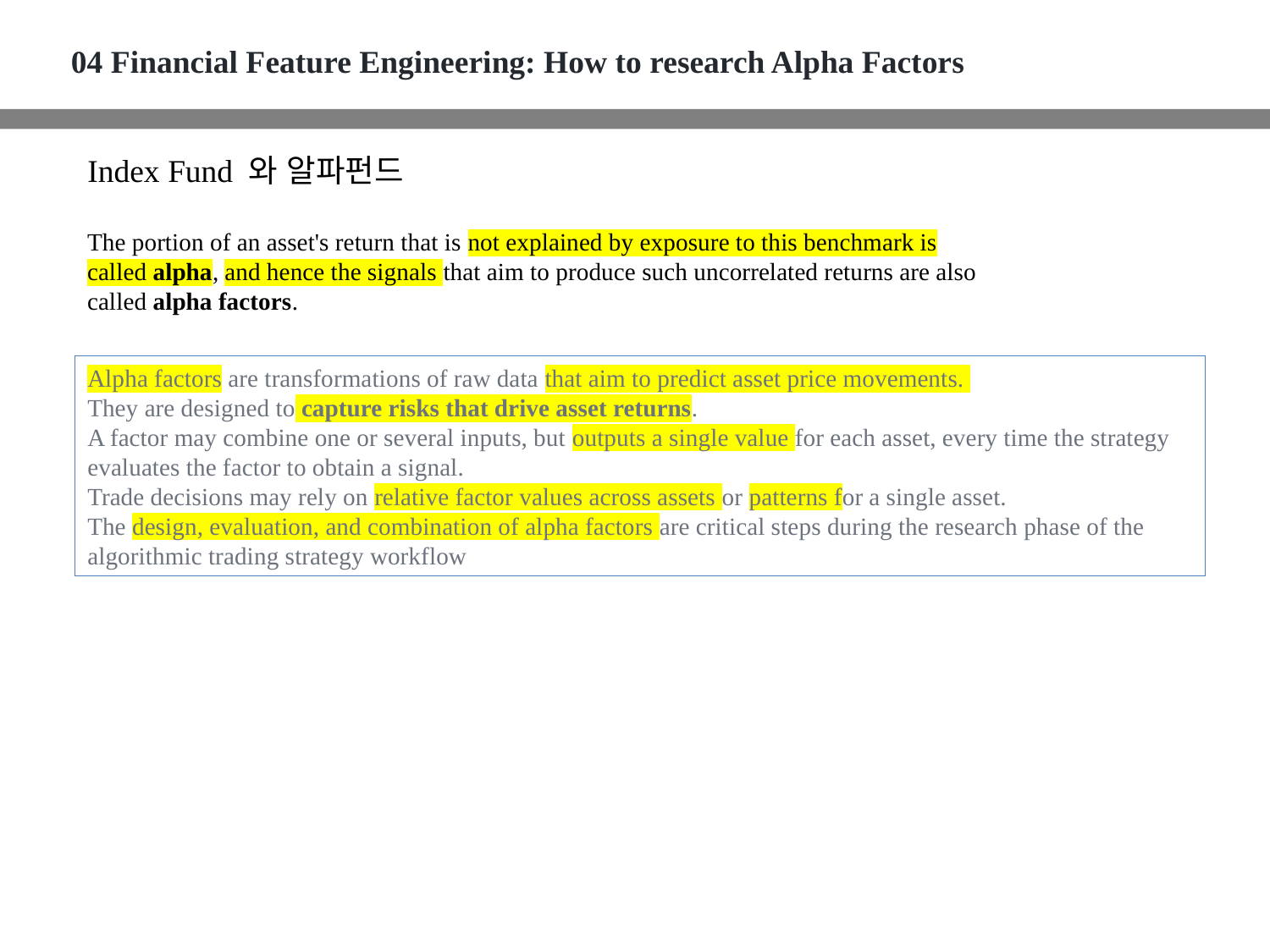

04 Financial Feature Engineering: How to research Alpha Factors

Index Fund 와 알파펀드
The portion of an asset's return that is not explained by exposure to this benchmark is called alpha, and hence the signals that aim to produce such uncorrelated returns are also called alpha factors.
Alpha factors are transformations of raw data that aim to predict asset price movements.
They are designed to capture risks that drive asset returns.
A factor may combine one or several inputs, but outputs a single value for each asset, every time the strategy evaluates the factor to obtain a signal.
Trade decisions may rely on relative factor values across assets or patterns for a single asset.
The design, evaluation, and combination of alpha factors are critical steps during the research phase of the algorithmic trading strategy workflow